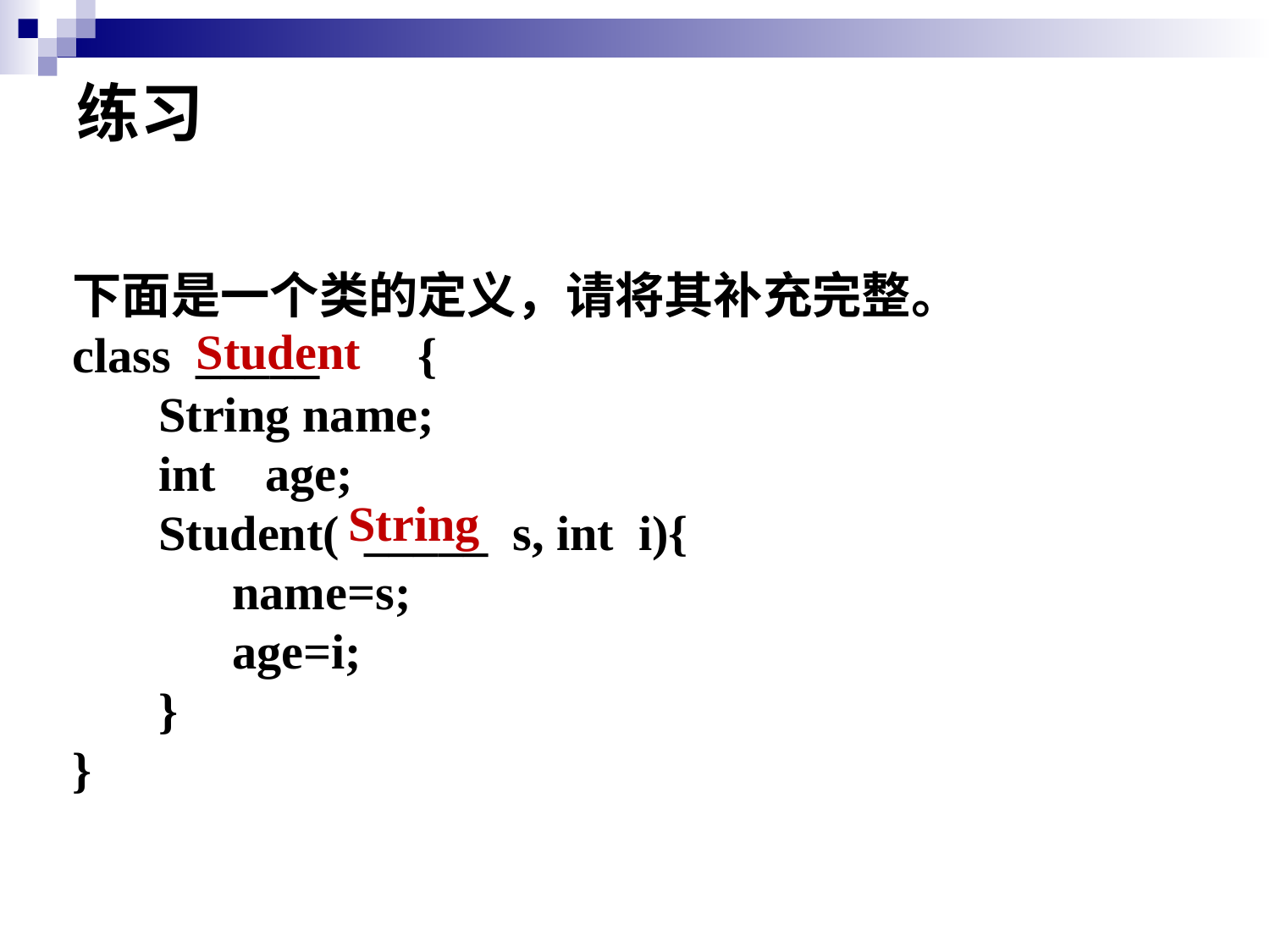

# 练习
下面是一个类的定义，请将其补充完整。
class  _____        {
       String name;
       int    age;
       Student(  _____  s, int  i){
             name=s;
             age=i;
       }
}

Student
String